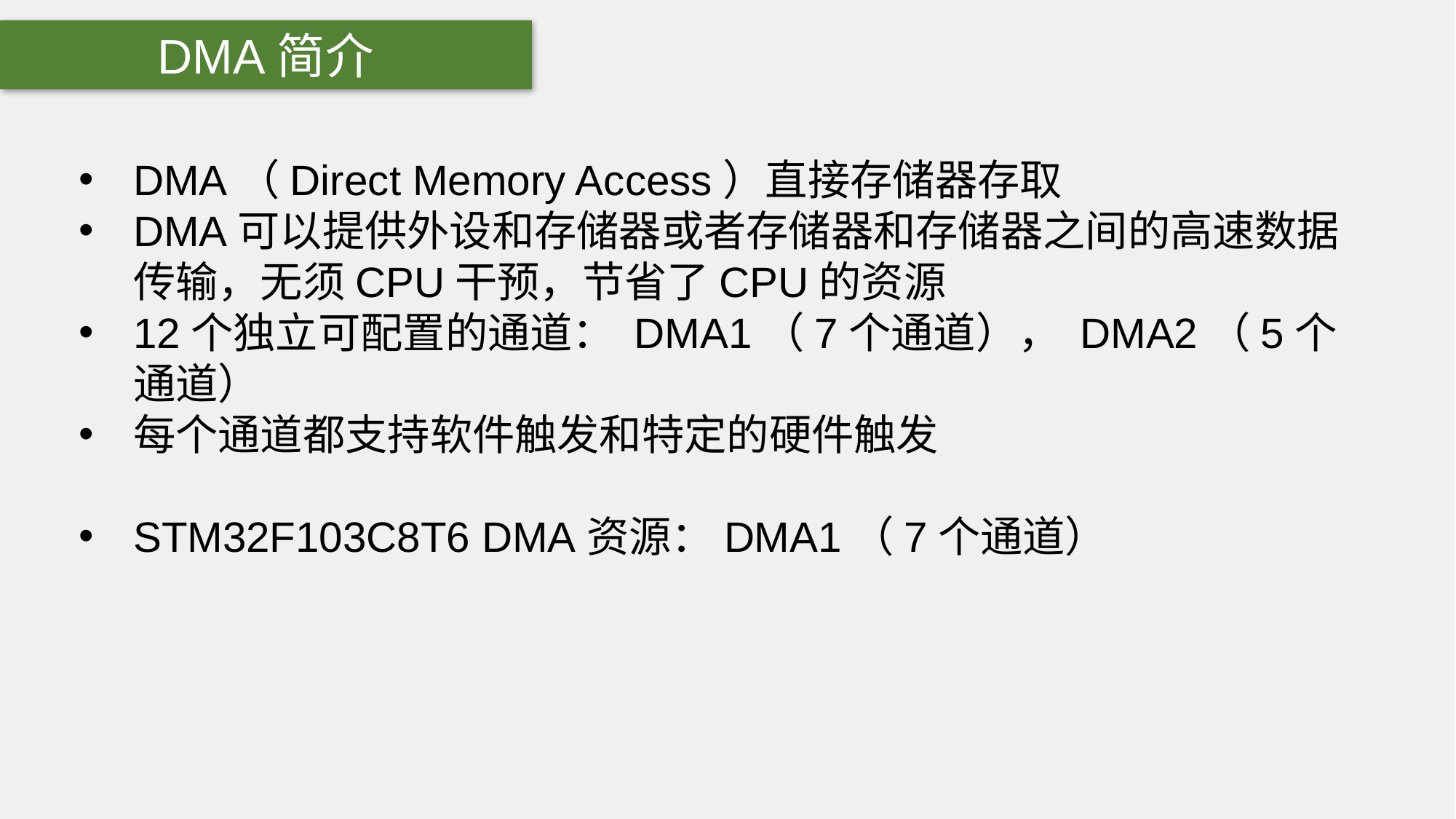

DMA简介
DMA（Direct Memory Access）直接存储器存取
DMA可以提供外设和存储器或者存储器和存储器之间的高速数据传输，无须CPU干预，节省了CPU的资源
12个独立可配置的通道： DMA1（7个通道）， DMA2（5个通道）
每个通道都支持软件触发和特定的硬件触发

STM32F103C8T6 DMA资源：DMA1（7个通道）